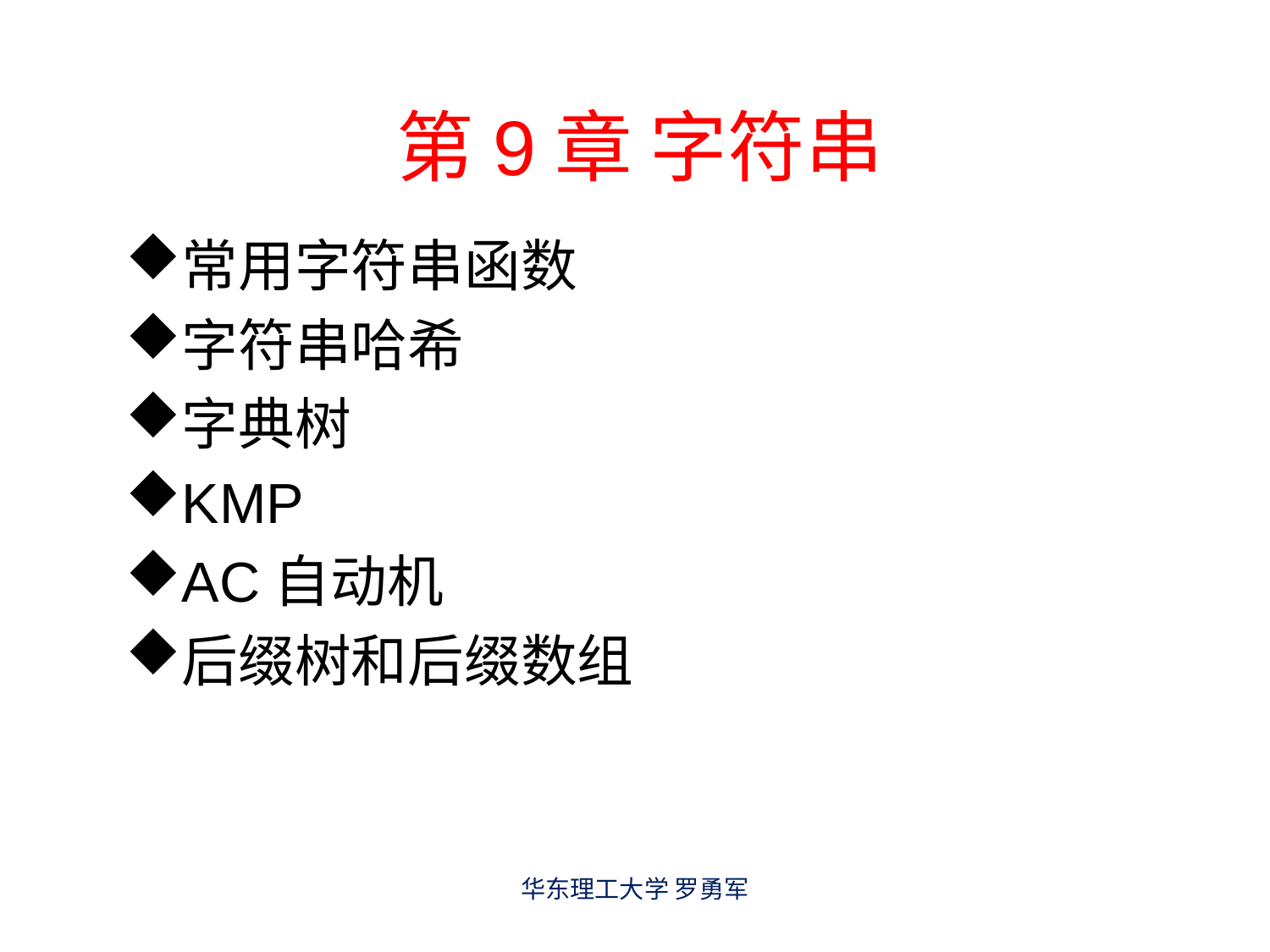

# 第9章 字符串
常用字符串函数
字符串哈希
字典树
KMP
AC自动机
后缀树和后缀数组
华东理工大学 罗勇军